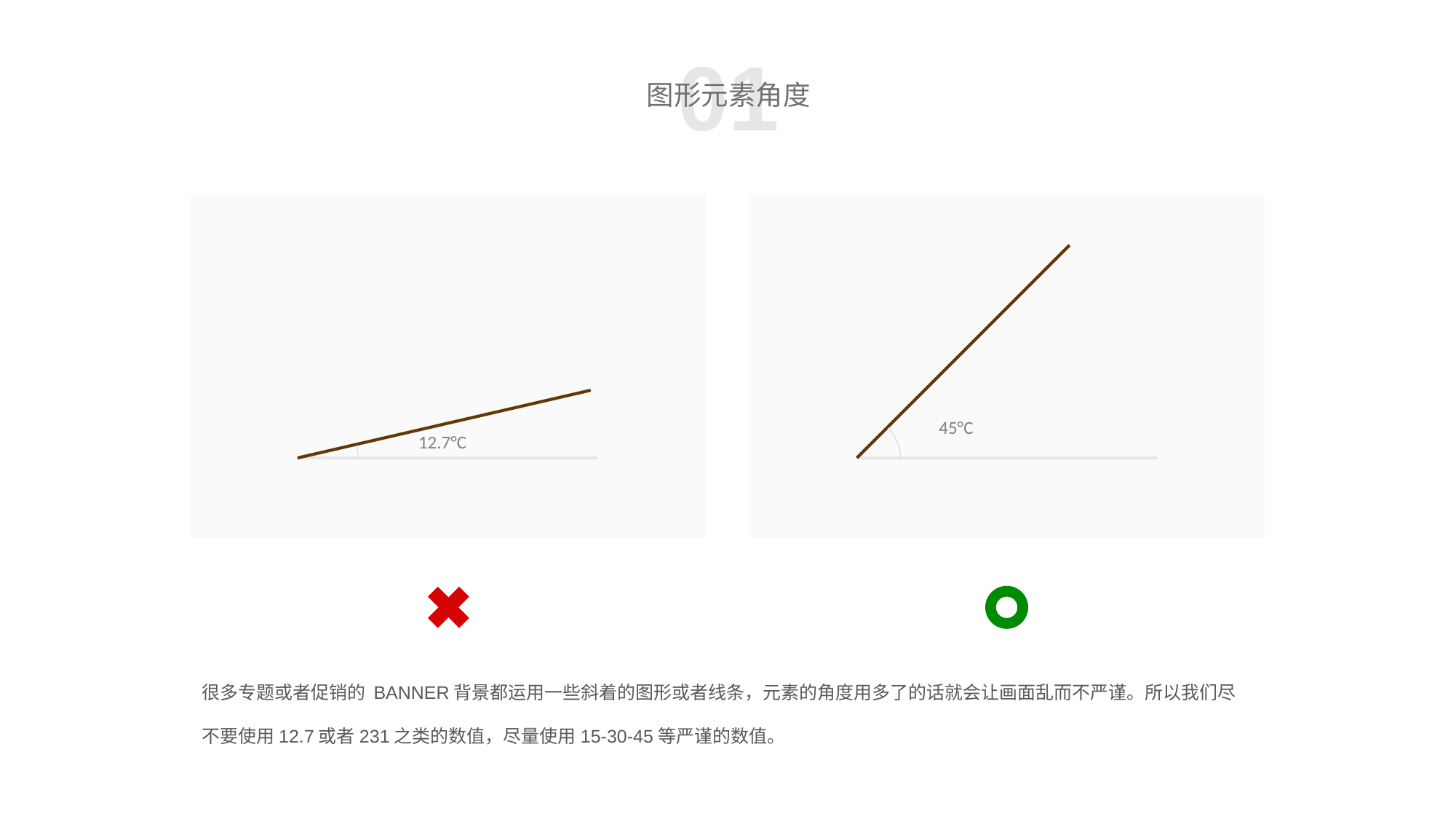

01
图形元素角度

45°C

12.7°C
很多专题或者促销的 BANNER背景都运用一些斜着的图形或者线条，元素的角度用多了的话就会让画面乱而不严谨。所以我们尽不要使用12.7或者231之类的数值，尽量使用15-30-45等严谨的数值。